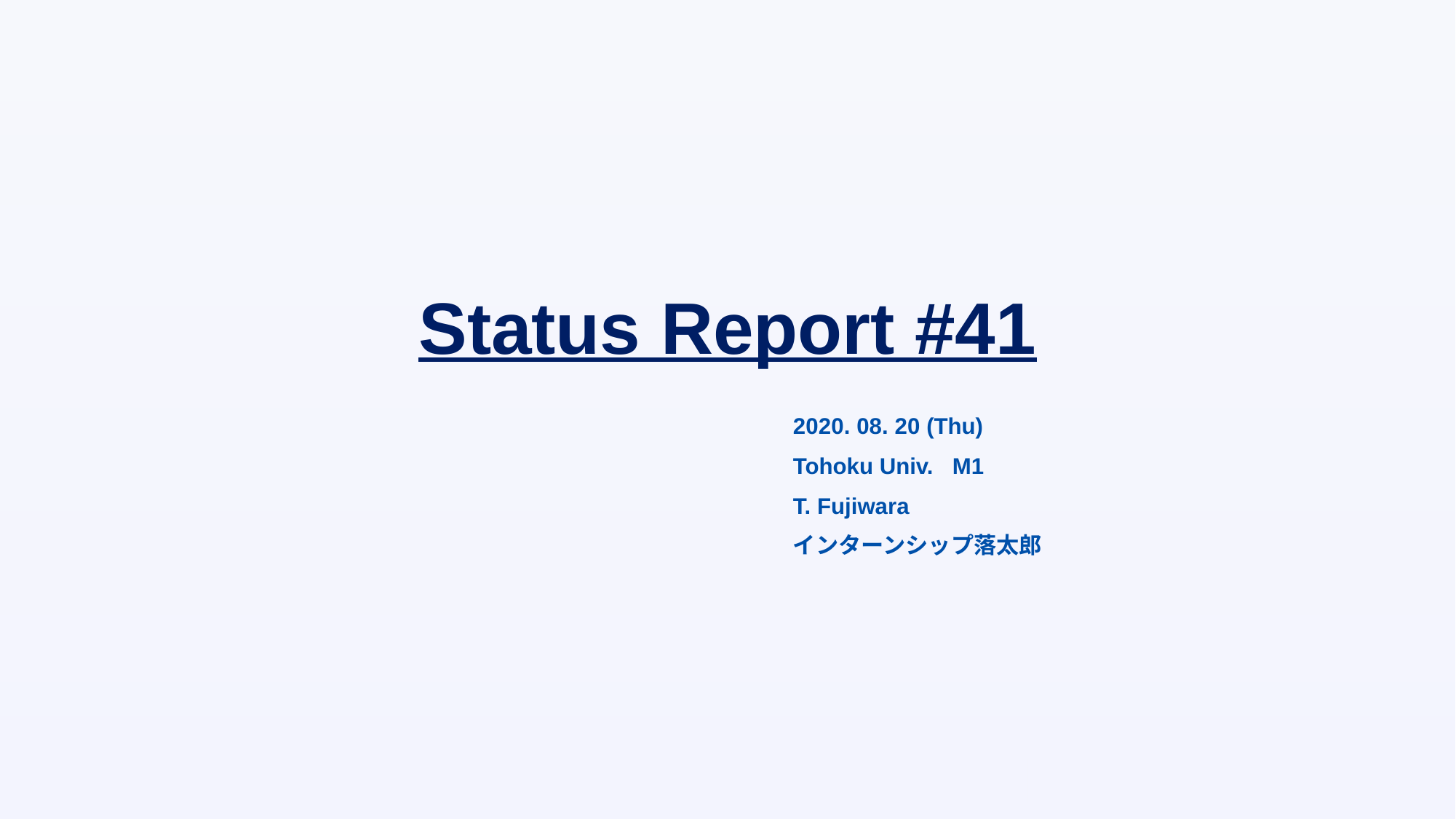

# Status Report #41

2020. 08. 20 (Thu)
Tohoku Univ.   M1
T. Fujiwara
インターンシップ落太郎